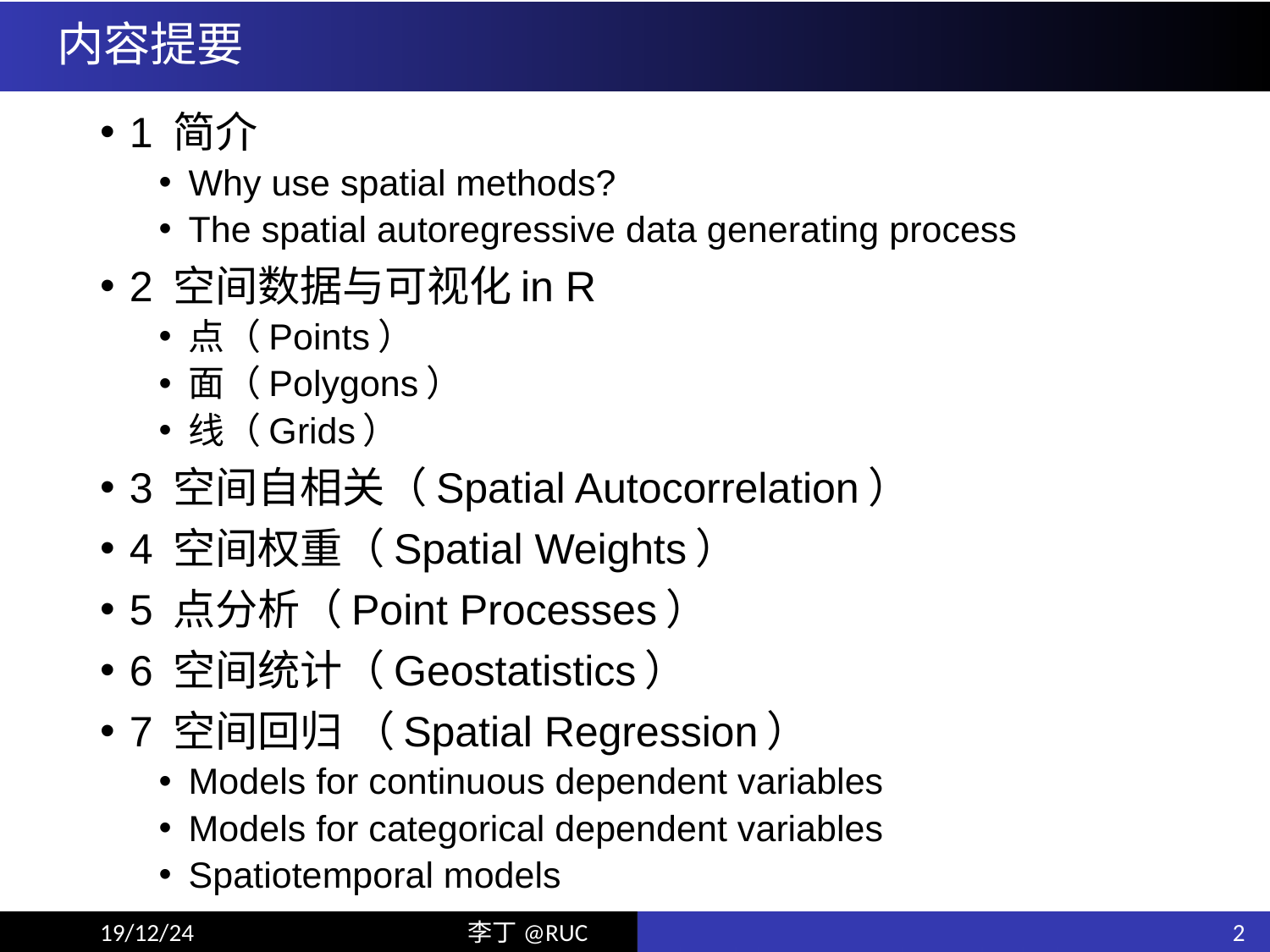

# 内容提要
1 简介
Why use spatial methods?
The spatial autoregressive data generating process
2 空间数据与可视化in R
点（Points）
面（Polygons）
线（Grids）
3 空间自相关（Spatial Autocorrelation）
4 空间权重（Spatial Weights）
5 点分析（Point Processes）
6 空间统计（Geostatistics）
7 空间回归 （Spatial Regression）
Models for continuous dependent variables
Models for categorical dependent variables
Spatiotemporal models
2
19/12/24
李丁@RUC